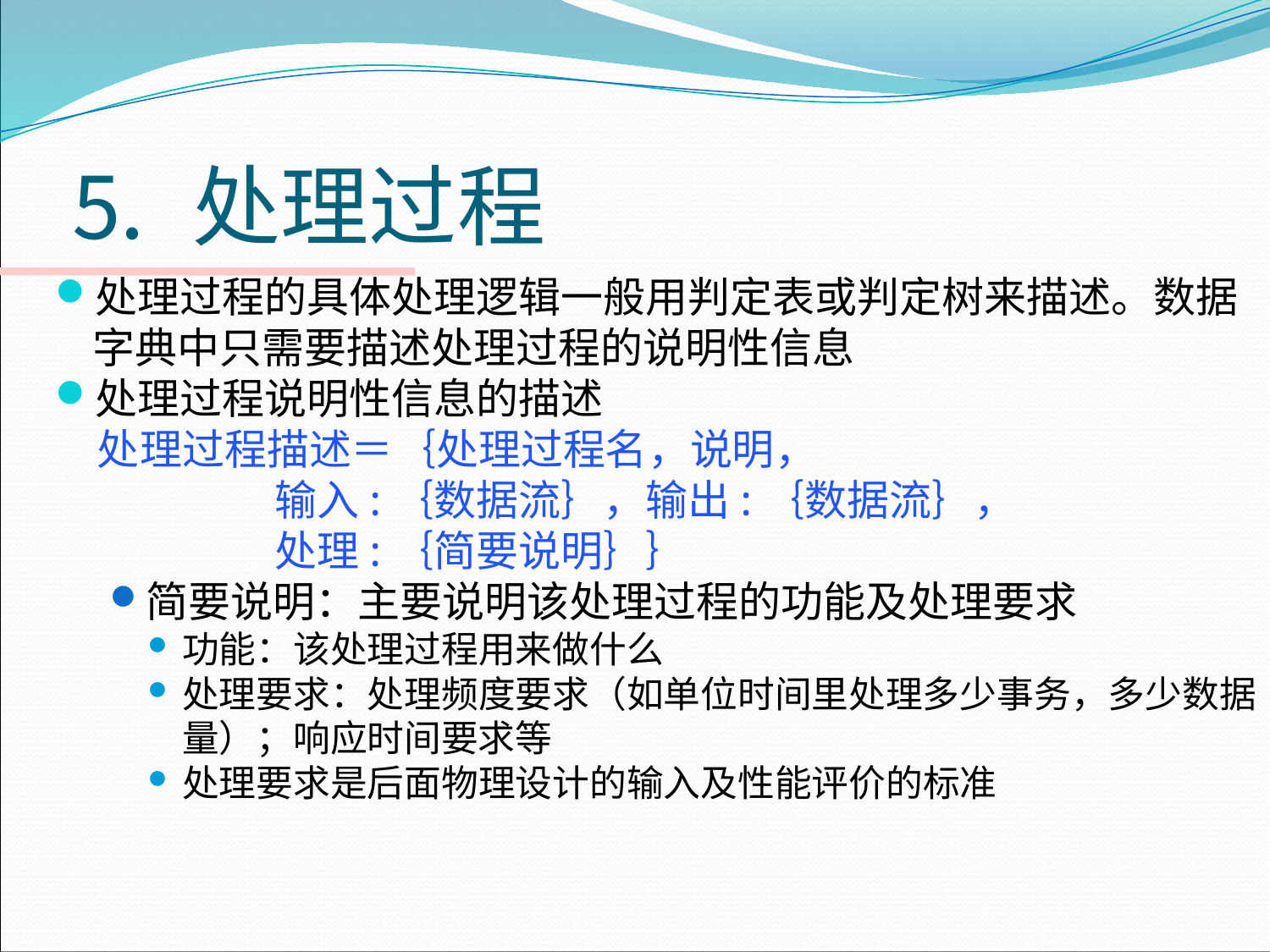

# ⒌ 处理过程
处理过程的具体处理逻辑一般用判定表或判定树来描述。数据字典中只需要描述处理过程的说明性信息
处理过程说明性信息的描述
　处理过程描述＝｛处理过程名，说明，
                      输入:｛数据流｝，输出:｛数据流｝，
                      处理:｛简要说明｝｝
简要说明：主要说明该处理过程的功能及处理要求
功能：该处理过程用来做什么
处理要求：处理频度要求（如单位时间里处理多少事务，多少数据量）；响应时间要求等
处理要求是后面物理设计的输入及性能评价的标准

693